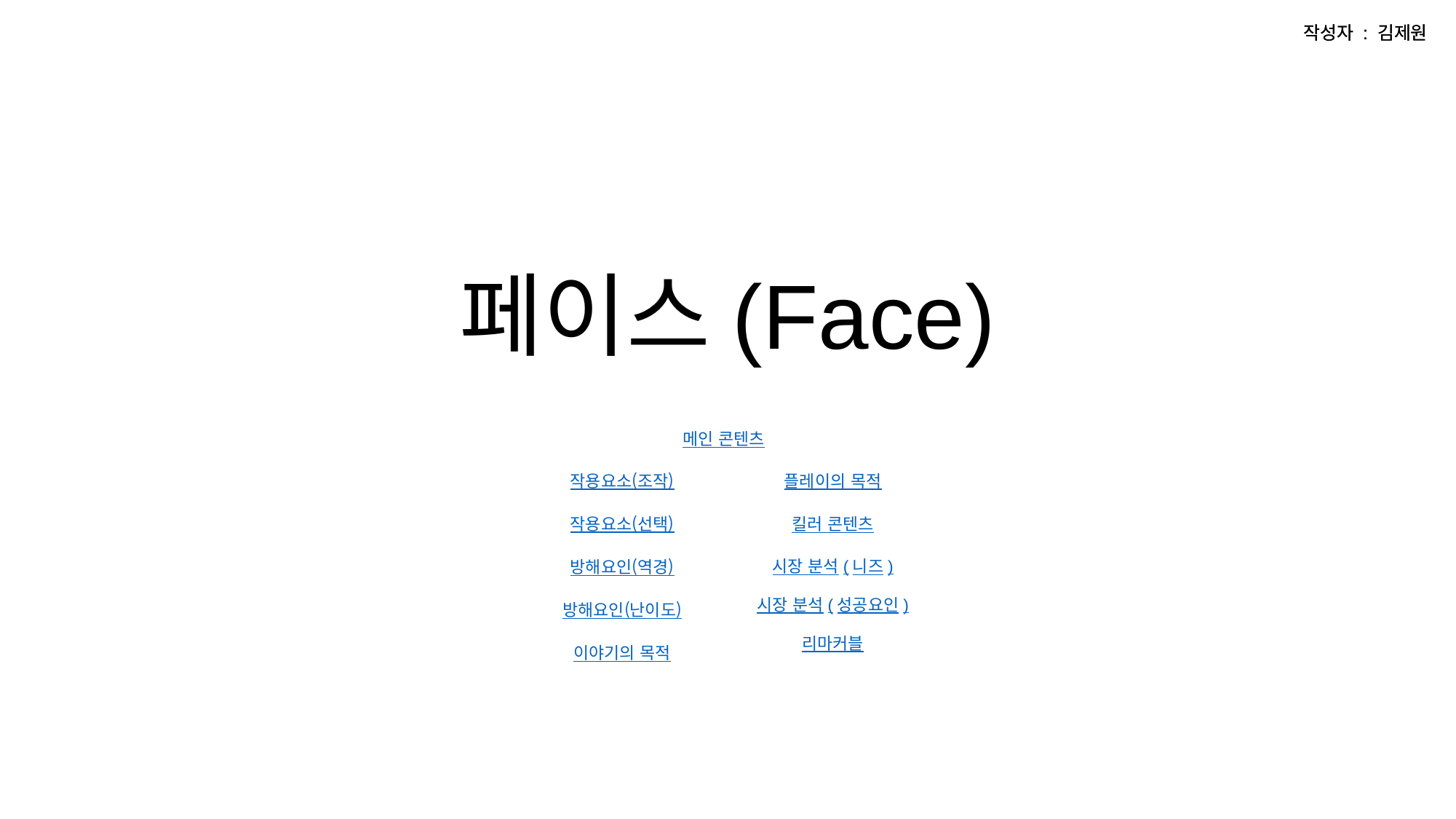

# 페이스(Face)
메인 콘텐츠
작용요소(조작)
작용요소(선택)
방해요인(역경)
방해요인(난이도)
이야기의 목적

플레이의 목적
킬러 콘텐츠
시장 분석(니즈)
시장 분석(성공요인)
리마커블